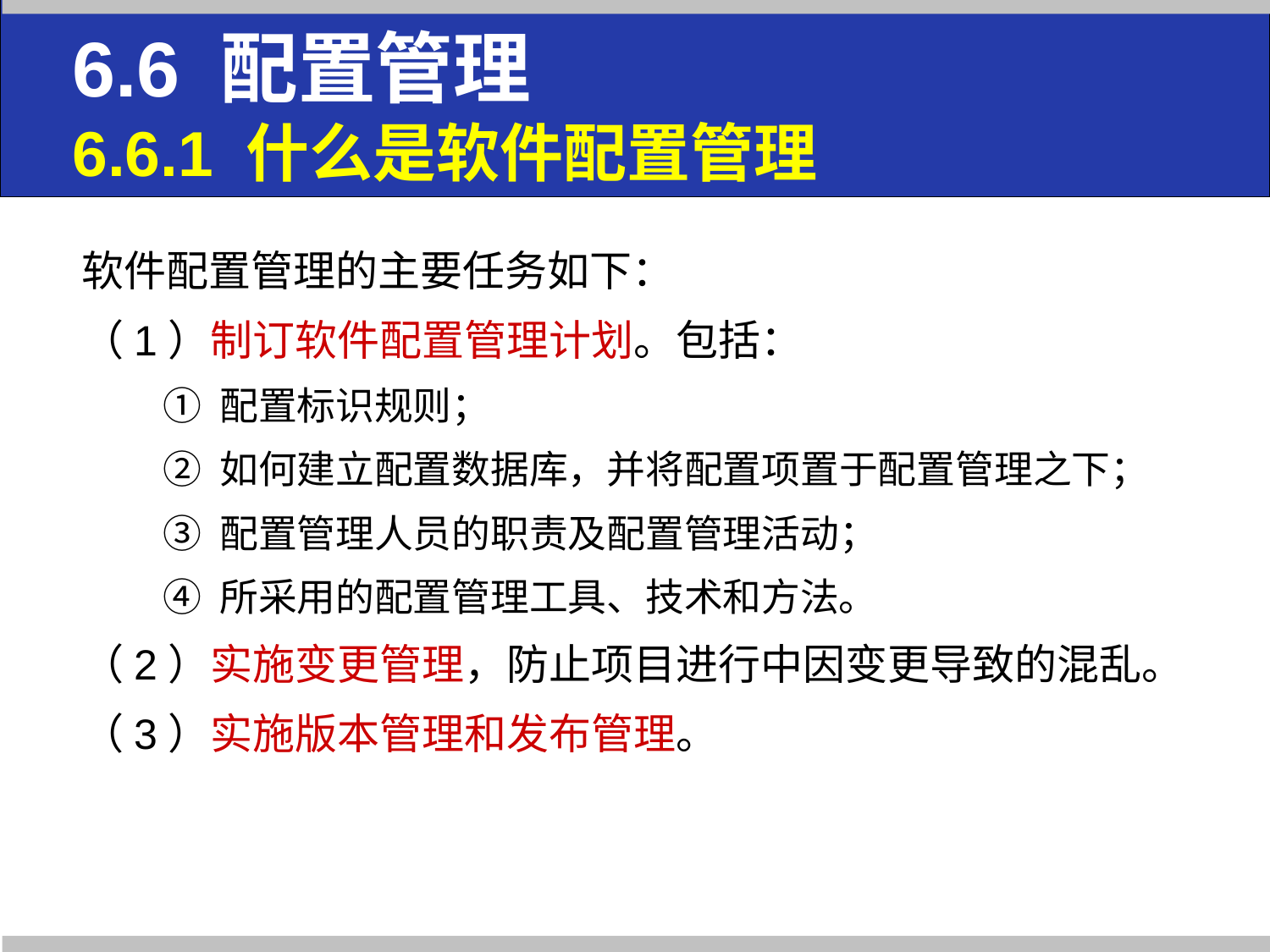

6.6 配置管理
6.6.1 什么是软件配置管理
软件配置管理的主要任务如下：
（1）制订软件配置管理计划。包括：
  ① 配置标识规则；
  ② 如何建立配置数据库，并将配置项置于配置管理之下；
  ③ 配置管理人员的职责及配置管理活动；
  ④ 所采用的配置管理工具、技术和方法。
（2）实施变更管理，防止项目进行中因变更导致的混乱。
（3）实施版本管理和发布管理。

816